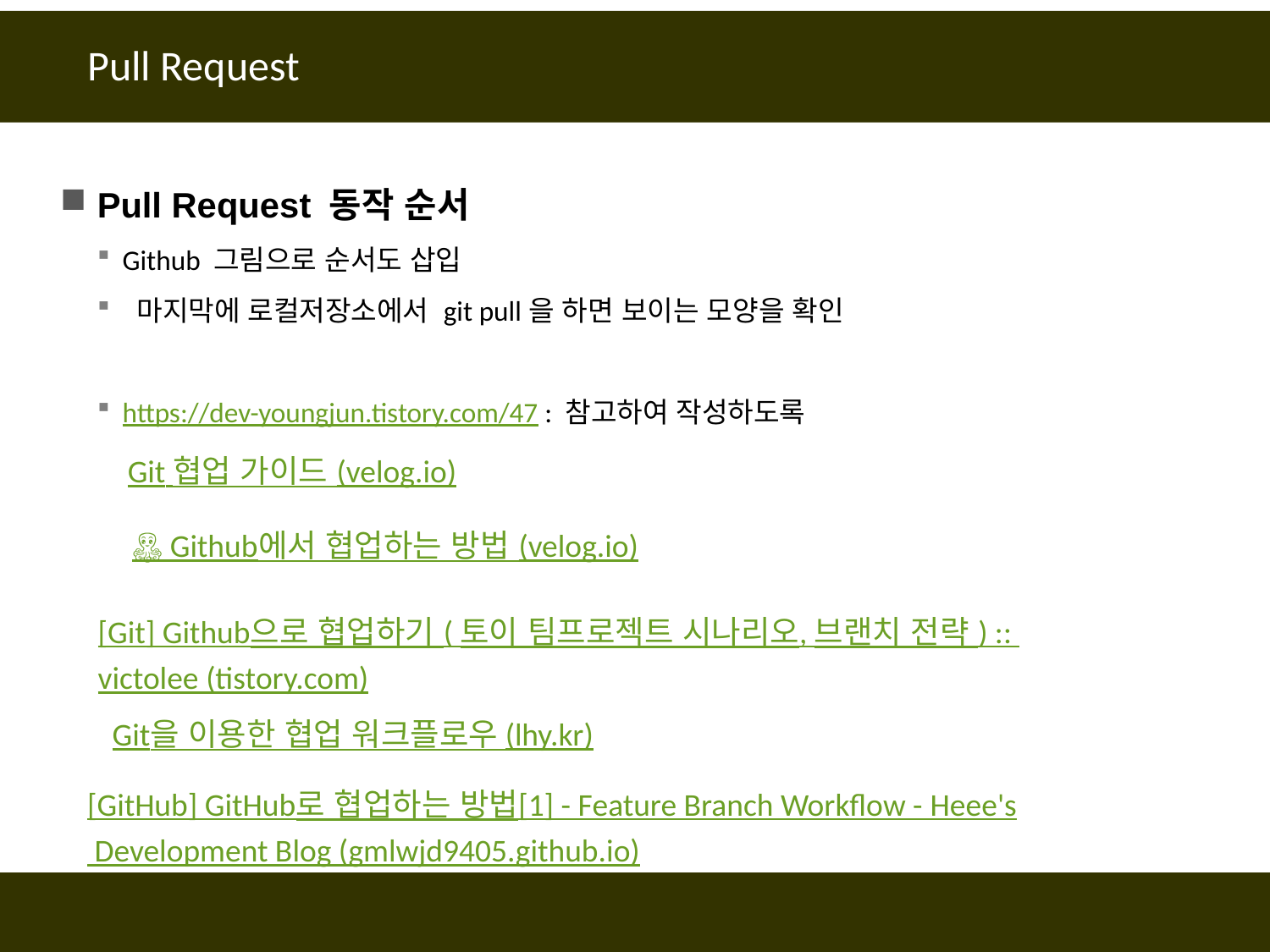

# Pull Request
Pull Request 동작 순서
Github 그림으로 순서도 삽입
 마지막에 로컬저장소에서 git pull을 하면 보이는 모양을 확인

https://dev-youngjun.tistory.com/47 : 참고하여 작성하도록

Git 협업 가이드 (velog.io)
🐙 Github에서 협업하는 방법 (velog.io)
[Git] Github으로 협업하기 ( 토이 팀프로젝트 시나리오, 브랜치 전략 ) :: victolee (tistory.com)
Git을 이용한 협업 워크플로우 (lhy.kr)
[GitHub] GitHub로 협업하는 방법[1] - Feature Branch Workflow - Heee's Development Blog (gmlwjd9405.github.io)